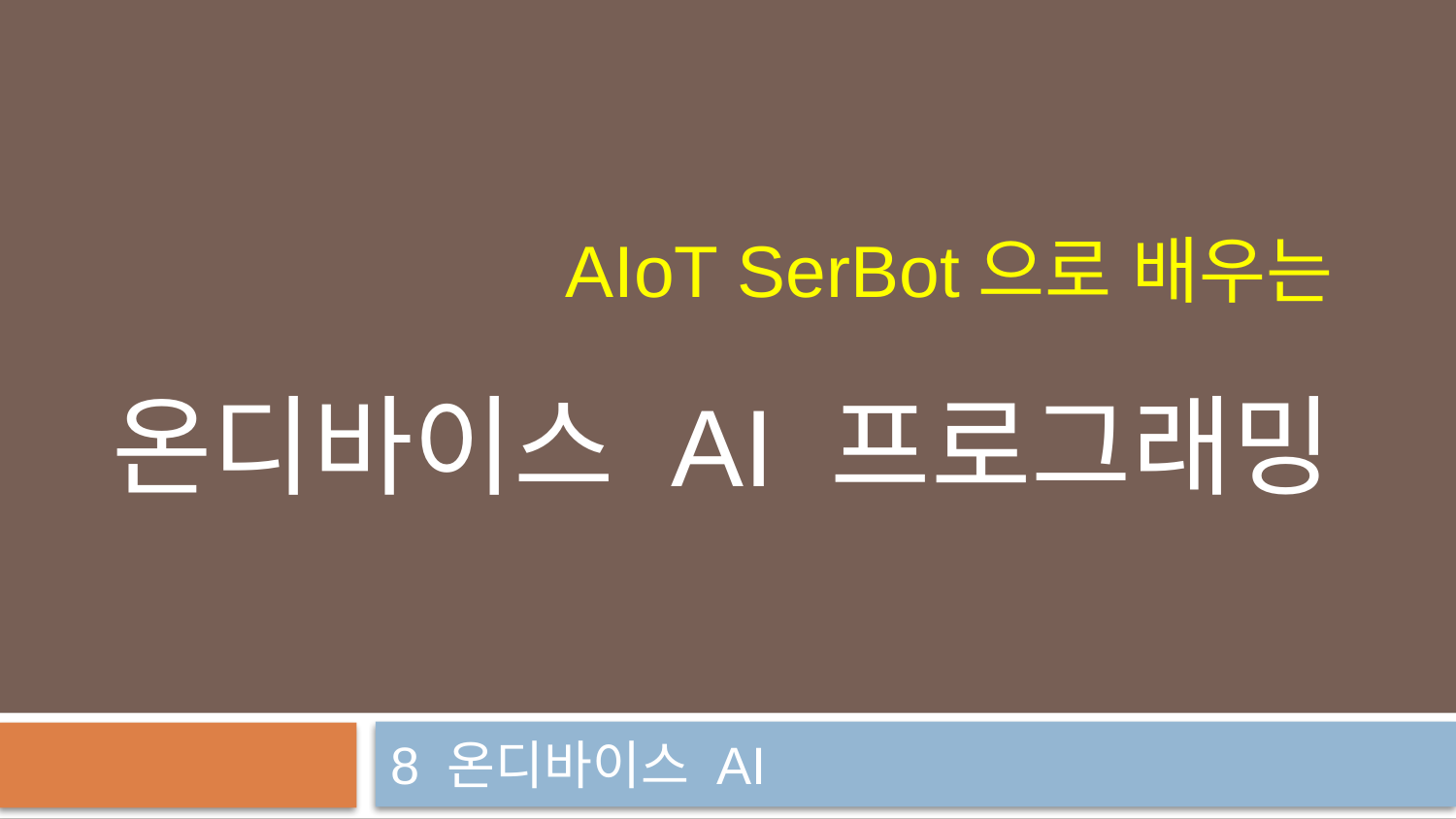

AIoT SerBot으로 배우는
온디바이스 AI 프로그래밍
8 온디바이스 AI